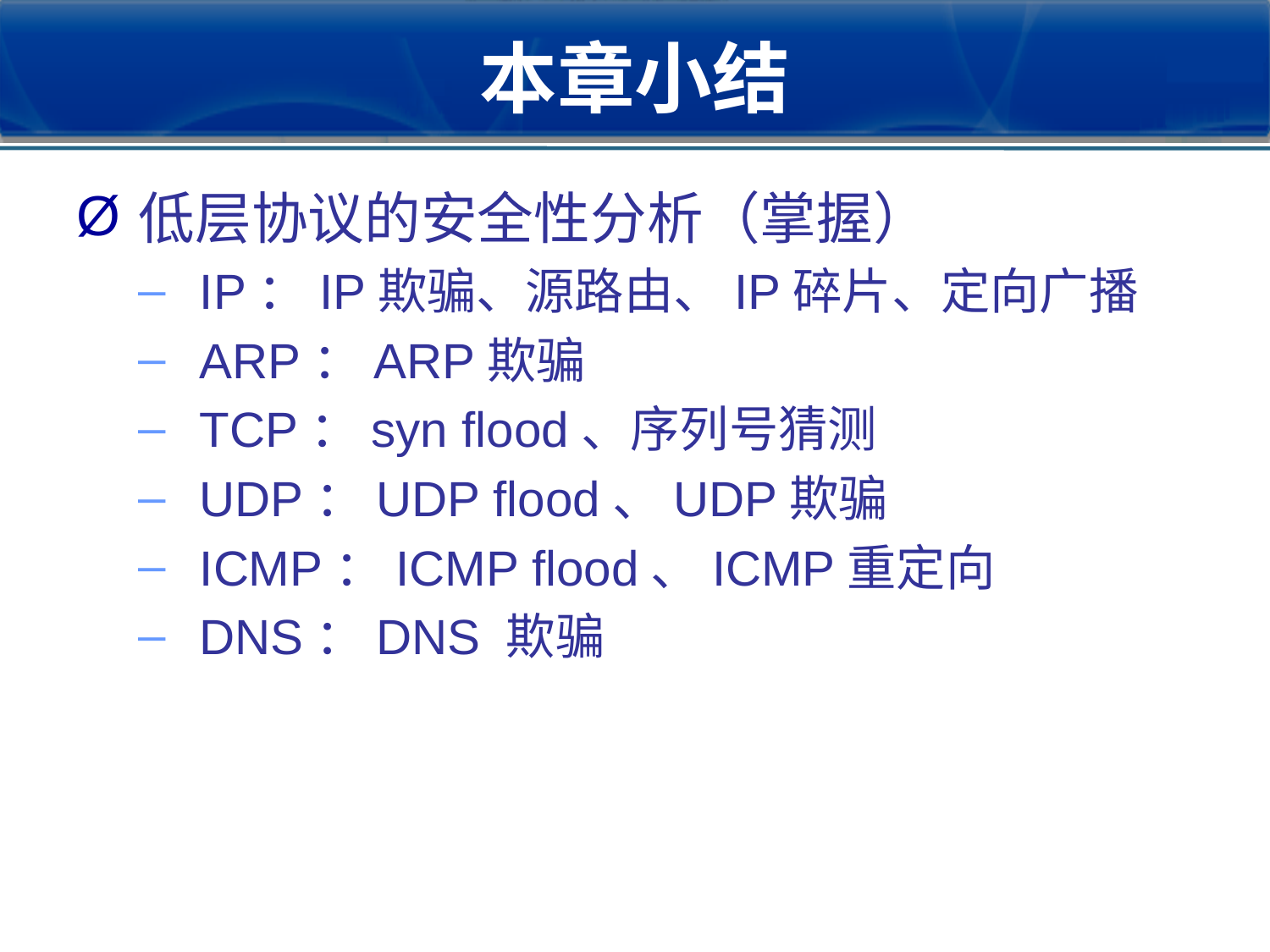

# 本章小结
低层协议的安全性分析（掌握）
IP：IP欺骗、源路由、IP碎片、定向广播
ARP：ARP欺骗
TCP：syn flood、序列号猜测
UDP：UDP flood、UDP欺骗
ICMP：ICMP flood、ICMP重定向
DNS：DNS 欺骗